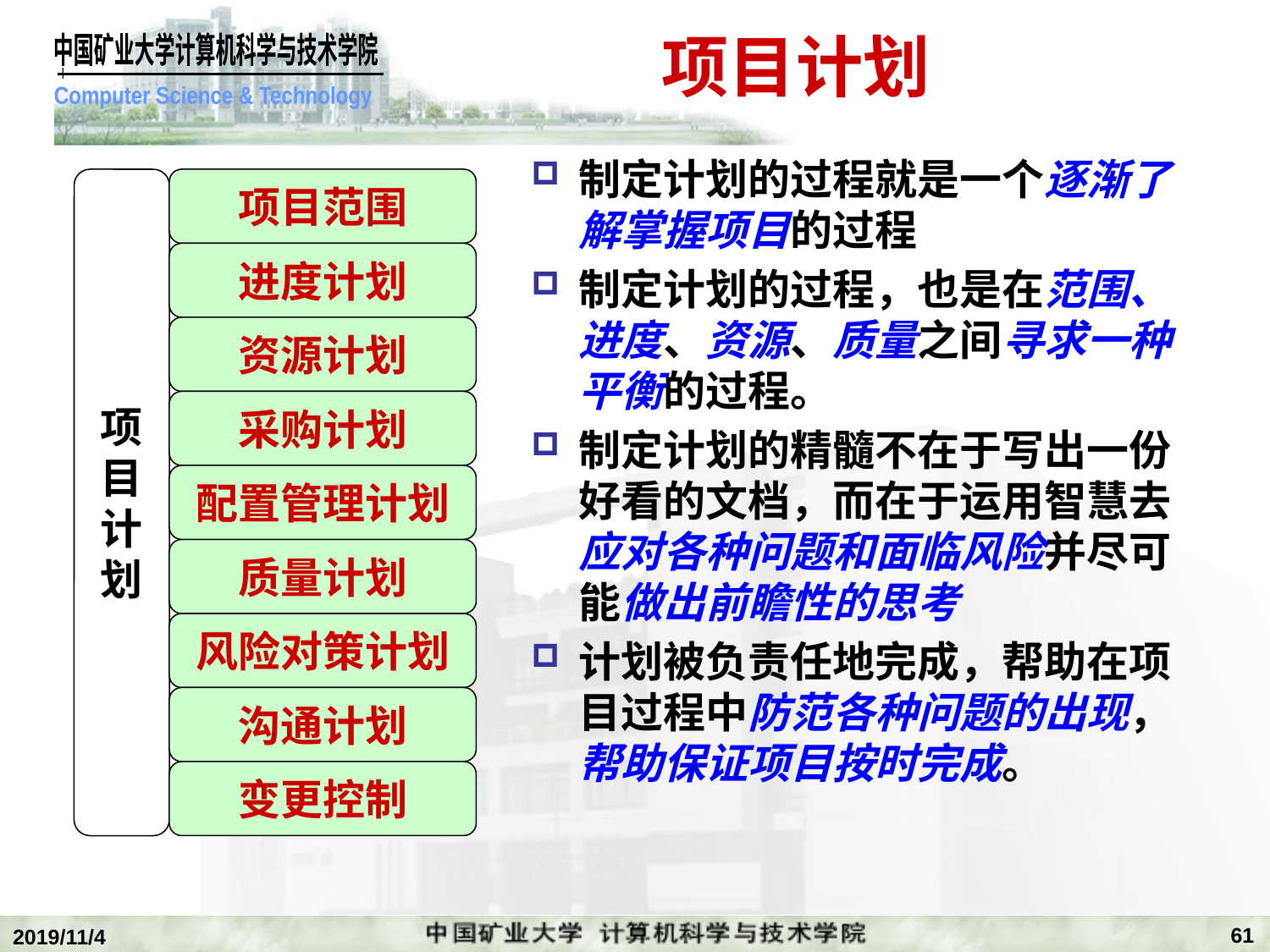

# 项目计划
制定计划的过程就是一个逐渐了解掌握项目的过程
制定计划的过程，也是在范围、进度、资源、质量之间寻求一种平衡的过程。
制定计划的精髓不在于写出一份好看的文档，而在于运用智慧去应对各种问题和面临风险并尽可能做出前瞻性的思考
计划被负责任地完成，帮助在项目过程中防范各种问题的出现，帮助保证项目按时完成。
项
目
计
划
项目范围
进度计划
资源计划
采购计划
配置管理计划
质量计划
风险对策计划
沟通计划
变更控制
61
2019/11/4